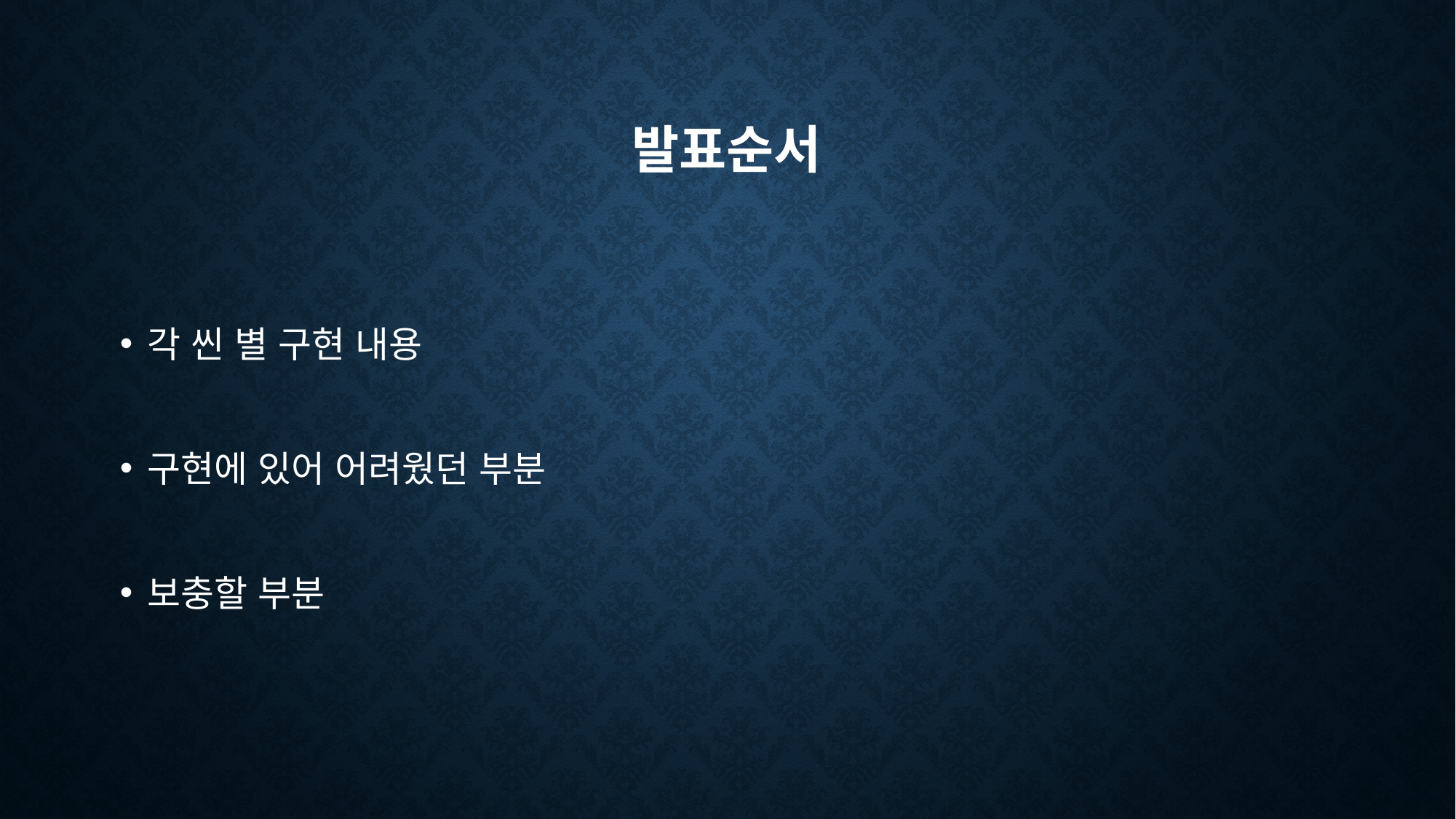

# 발표순서
각 씬 별 구현 내용
구현에 있어 어려웠던 부분
보충할 부분